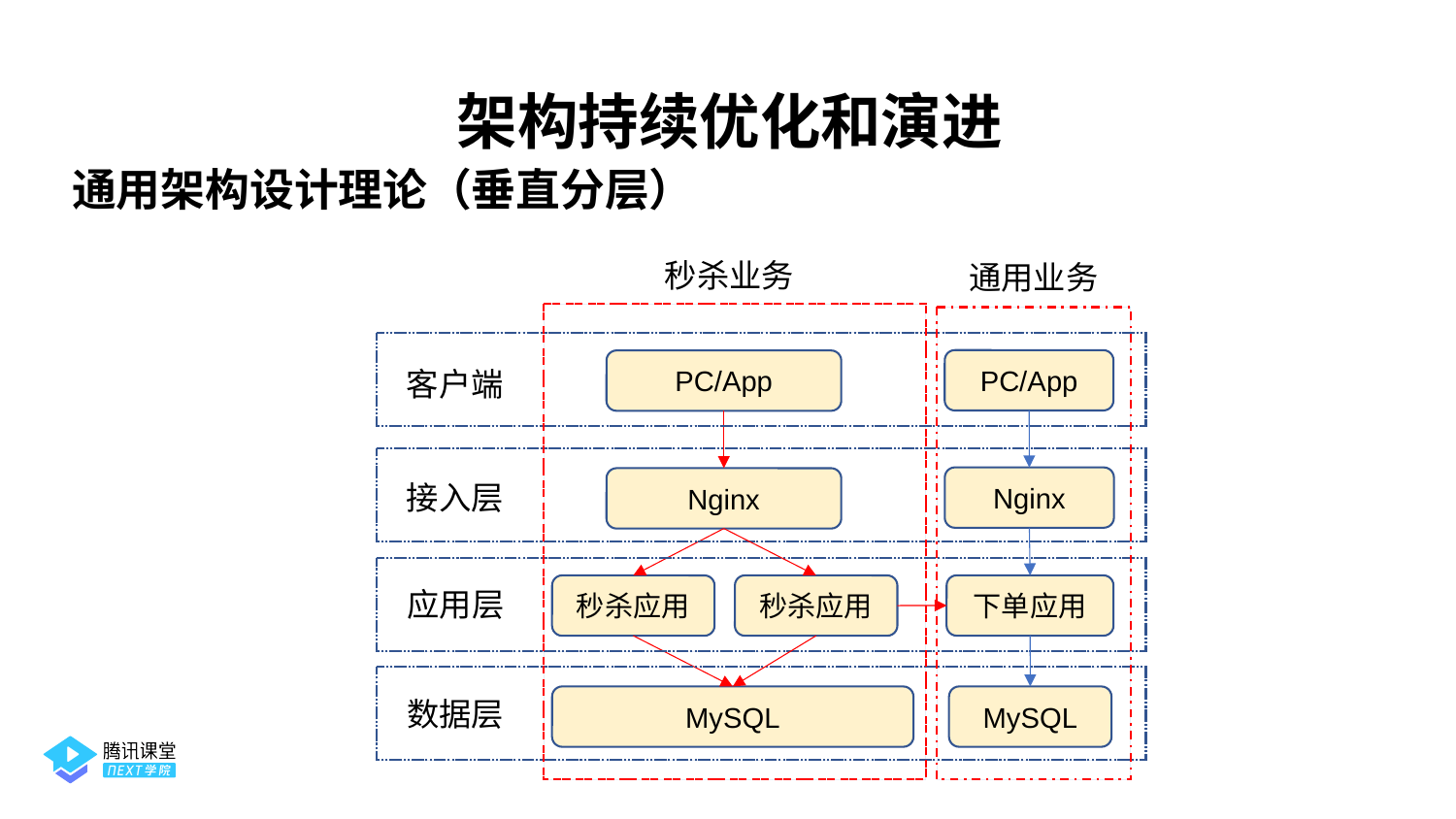

架构持续优化和演进
通用架构设计理论（垂直分层）
秒杀业务
通用业务

PC/App
PC/App
客户端

Nginx
Nginx
接入层

下单应用
秒杀应用
秒杀应用
应用层

数据层
MySQL
MySQL